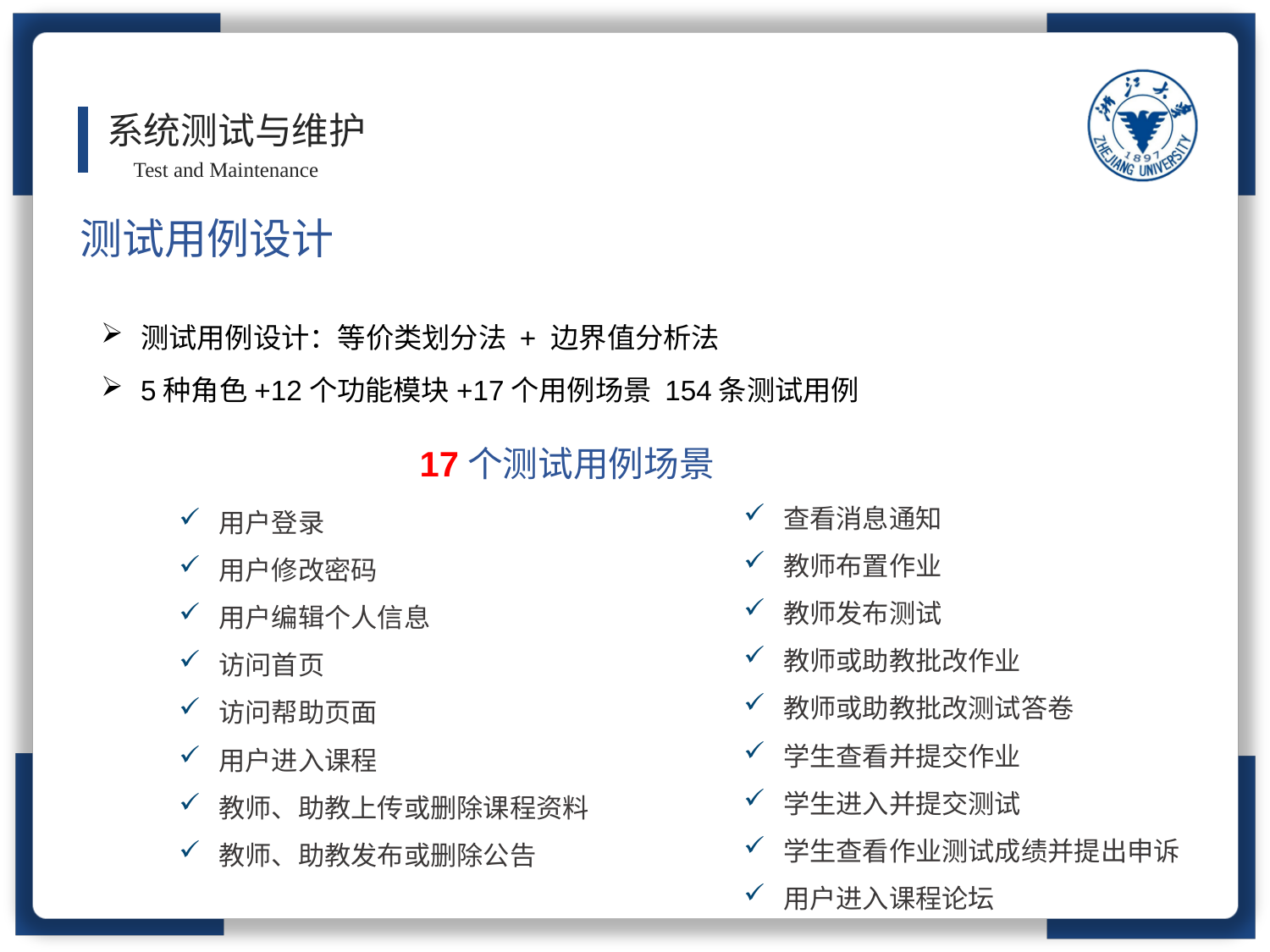

系统测试与维护
Test and Maintenance
测试用例设计
测试用例设计：等价类划分法 + 边界值分析法
5种角色+12个功能模块+17个用例场景 154条测试用例

17个测试用例场景
查看消息通知
教师布置作业
教师发布测试
教师或助教批改作业
教师或助教批改测试答卷
学生查看并提交作业
学生进入并提交测试
学生查看作业测试成绩并提出申诉
用户进入课程论坛

用户登录
用户修改密码
用户编辑个人信息
访问首页
访问帮助页面
用户进入课程
教师、助教上传或删除课程资料
教师、助教发布或删除公告